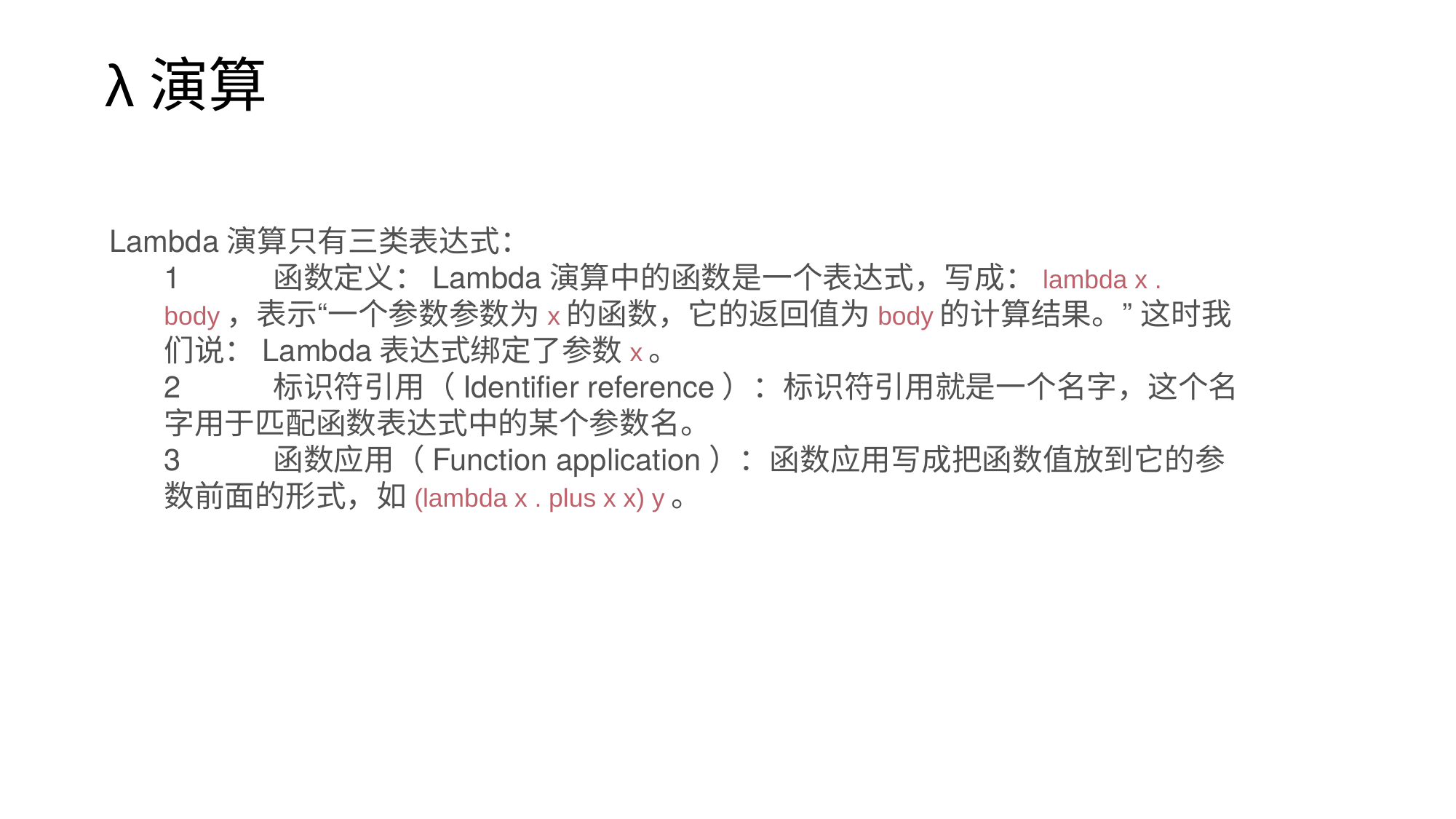

λ演算

Lambda演算只有三类表达式：
	1	函数定义：Lambda演算中的函数是一个表达式，写成：lambda x . body，表示“一个参数参数为x的函数，它的返回值为body的计算结果。” 这时我们说：Lambda表达式绑定了参数x。
	2	标识符引用（Identifier reference）：标识符引用就是一个名字，这个名字用于匹配函数表达式中的某个参数名。
	3	函数应用（Function application）：函数应用写成把函数值放到它的参数前面的形式，如(lambda x . plus x x) y。